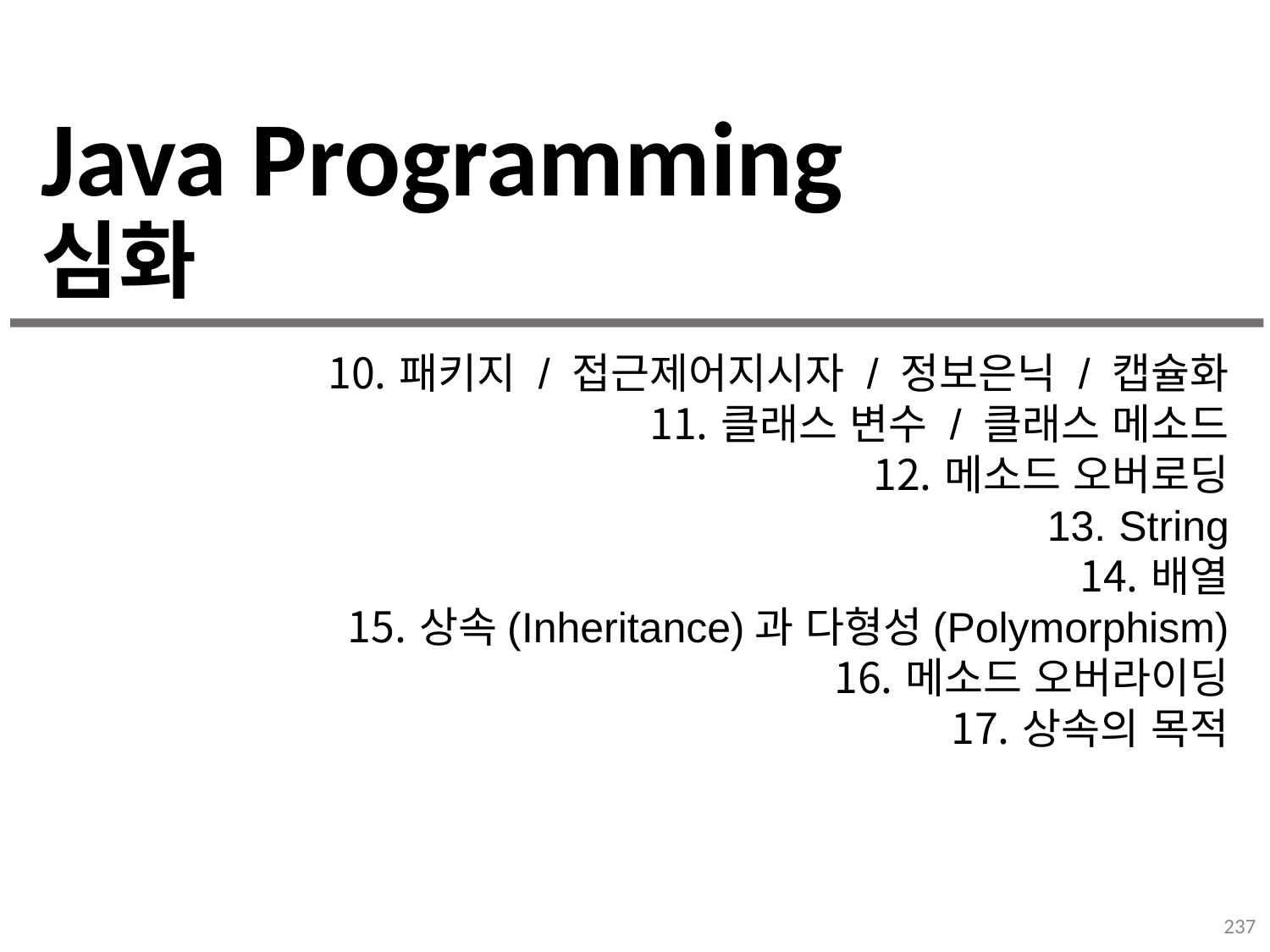

# Java Programming 심화

패키지 / 접근제어지시자 / 정보은닉 / 캡슐화
클래스 변수 / 클래스 메소드
메소드 오버로딩
String
배열
상속(Inheritance)과 다형성(Polymorphism)
메소드 오버라이딩
상속의 목적
237